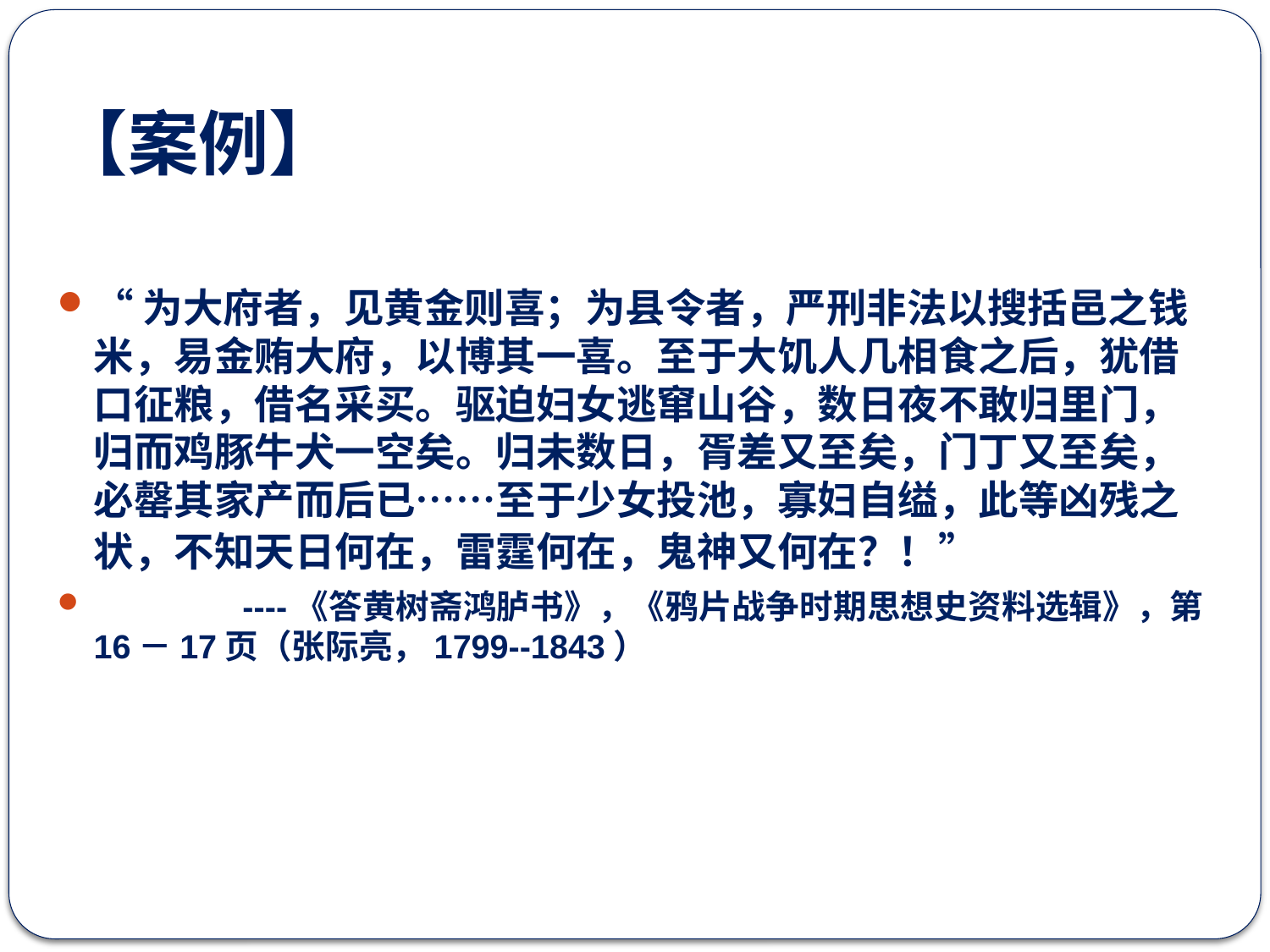

# 【案例】
“为大府者，见黄金则喜；为县令者，严刑非法以搜括邑之钱米，易金贿大府，以博其一喜。至于大饥人几相食之后，犹借口征粮，借名采买。驱迫妇女逃窜山谷，数日夜不敢归里门，归而鸡豚牛犬一空矣。归未数日，胥差又至矣，门丁又至矣，必罄其家产而后已……至于少女投池，寡妇自缢，此等凶残之状，不知天日何在，雷霆何在，鬼神又何在？！”
                ----《答黄树斋鸿胪书》，《鸦片战争时期思想史资料选辑》，第16－17页（张际亮，1799--1843）